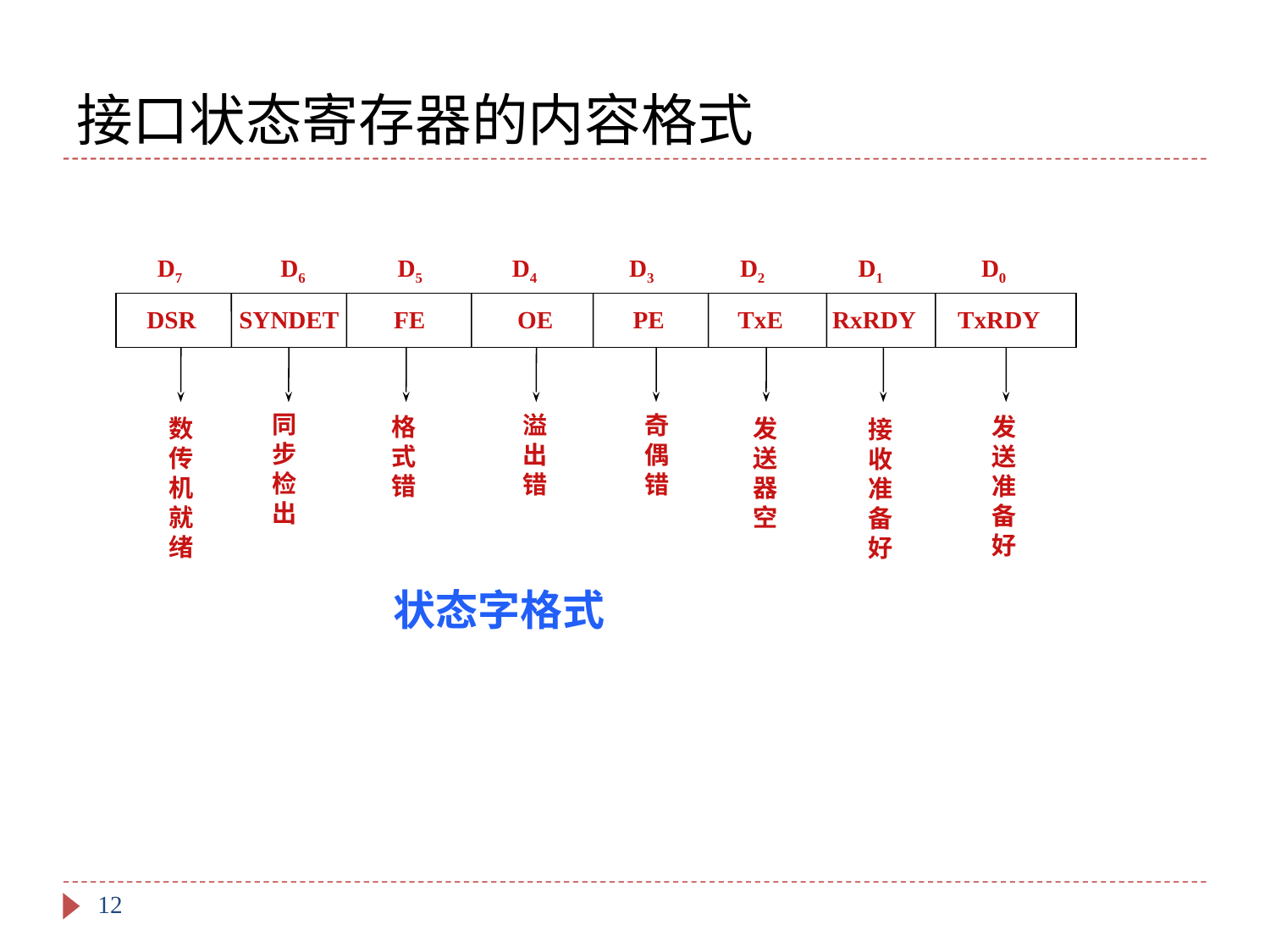

# 接口状态寄存器的内容格式
D7                D6               D5               D4               D3              D2                D1                D0

DSR       SYNDET         FE               OE             PE            TxE        RxRDY       TxRDY

同步检出
奇偶错
溢出错
格式错
发送准备好
数
传
机
就
绪
发送器空
接收准备好
状态字格式
12